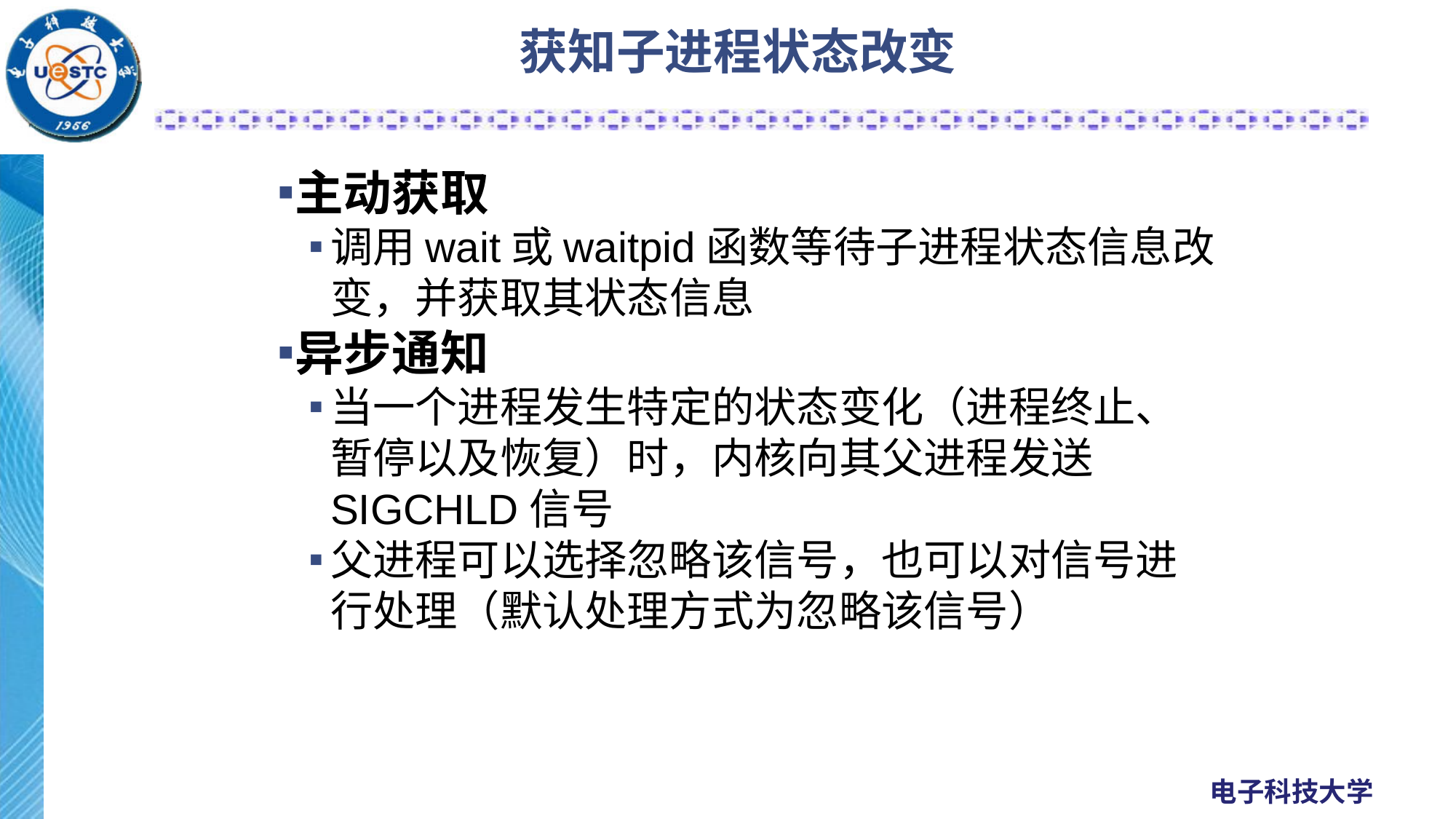

# 获知子进程状态改变
主动获取
调用wait或waitpid函数等待子进程状态信息改变，并获取其状态信息
异步通知
当一个进程发生特定的状态变化（进程终止、暂停以及恢复）时，内核向其父进程发送SIGCHLD信号
父进程可以选择忽略该信号，也可以对信号进行处理（默认处理方式为忽略该信号）